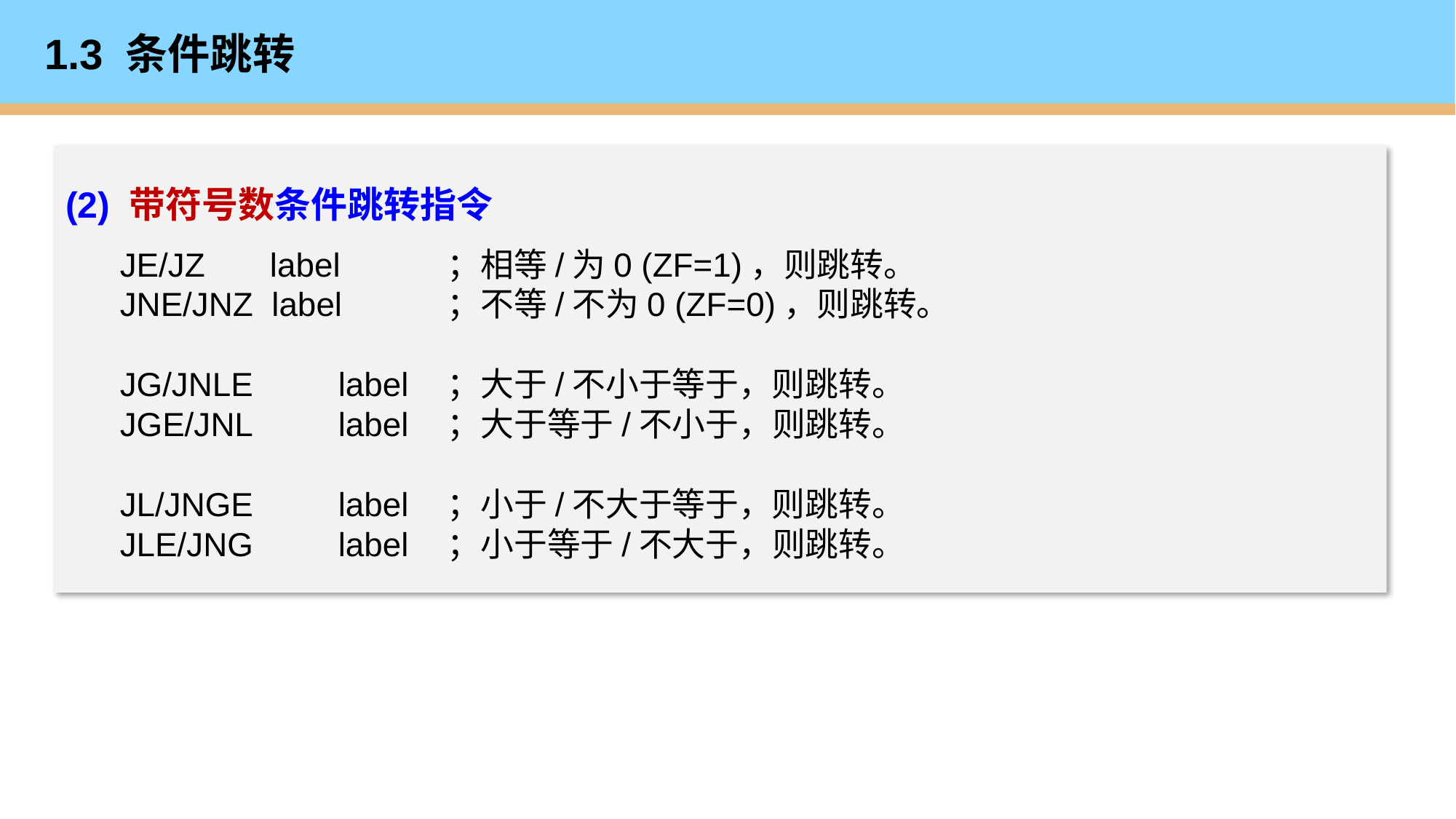

# 1.3 条件跳转
(2) 带符号数条件跳转指令
JE/JZ       label 	；相等/为0 (ZF=1)，则跳转。
JNE/JNZ  label 	；不等/不为0 (ZF=0)，则跳转。

JG/JNLE	label 	；大于/不小于等于，则跳转。
JGE/JNL	label  	；大于等于/不小于，则跳转。

JL/JNGE	label  	；小于/不大于等于，则跳转。
JLE/JNG	label  	；小于等于/不大于，则跳转。
146